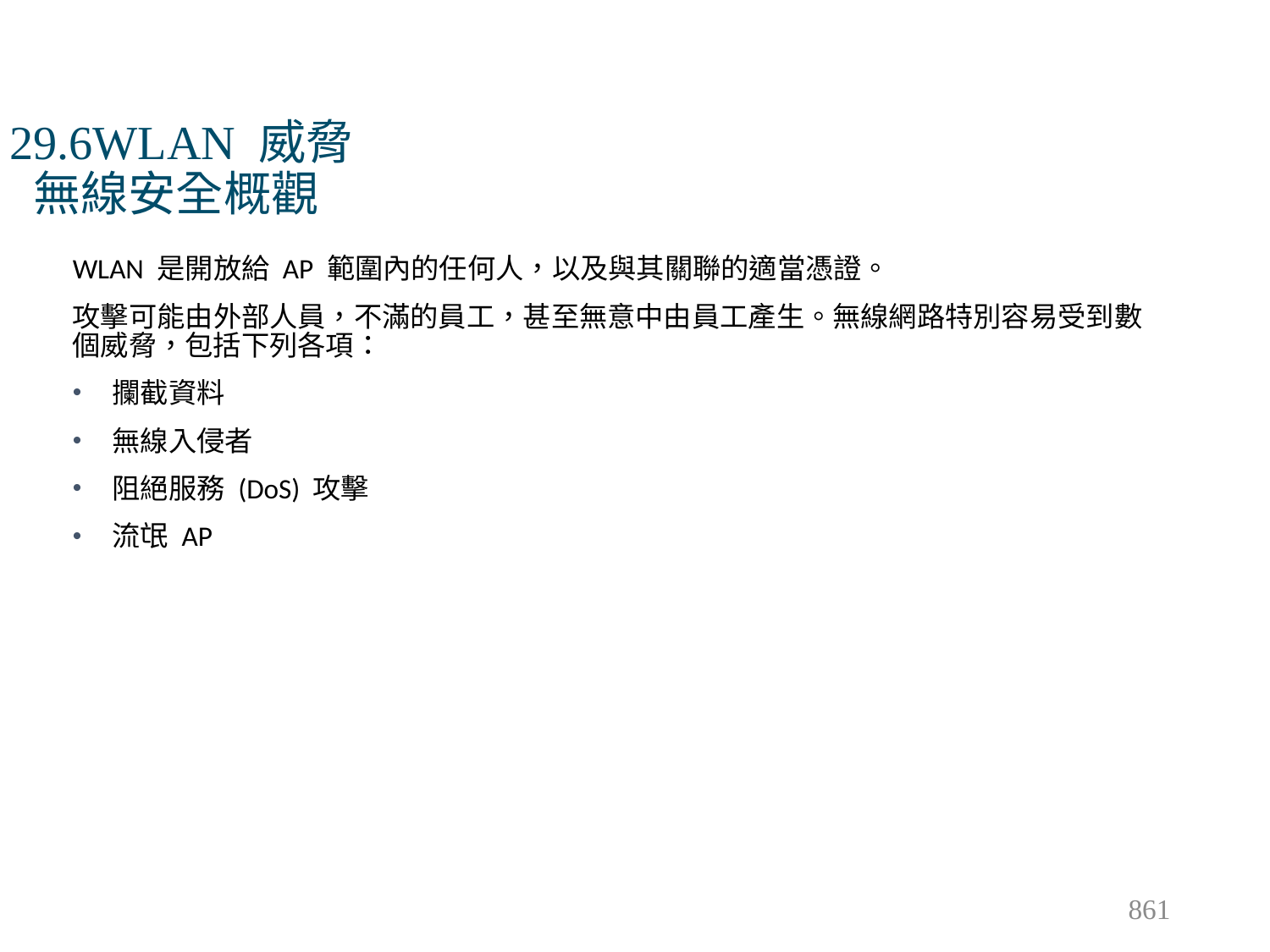

# 29.6WLAN 威脅 無線安全概觀
WLAN 是開放給 AP 範圍內的任何人，以及與其關聯的適當憑證。
攻擊可能由外部人員，不滿的員工，甚至無意中由員工產生。無線網路特別容易受到數個威脅，包括下列各項：
攔截資料
無線入侵者
阻絕服務 (DoS) 攻擊
流氓 AP

861